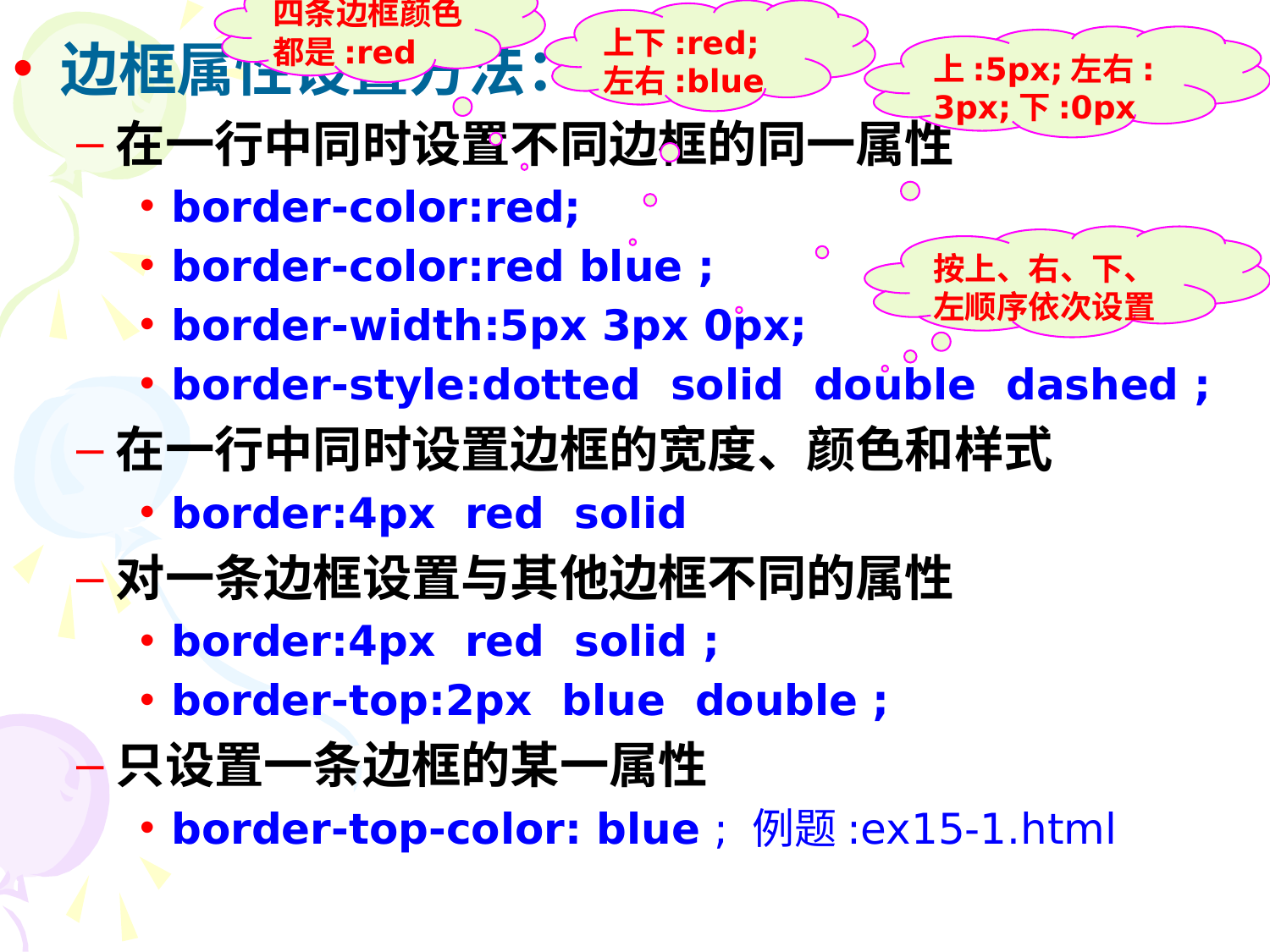

上下:red;左右:blue
四条边框颜色都是:red
边框属性设置方法：
在一行中同时设置不同边框的同一属性
border-color:red;
border-color:red blue ;
border-width:5px 3px 0px;
border-style:dotted  solid  double  dashed ;
在一行中同时设置边框的宽度、颜色和样式
border:4px  red  solid
对一条边框设置与其他边框不同的属性
border:4px  red  solid ;
border-top:2px  blue  double ;
只设置一条边框的某一属性
border-top-color: blue ; 例题:ex15-1.html
上:5px;左右: 3px;下:0px
按上、右、下、左顺序依次设置